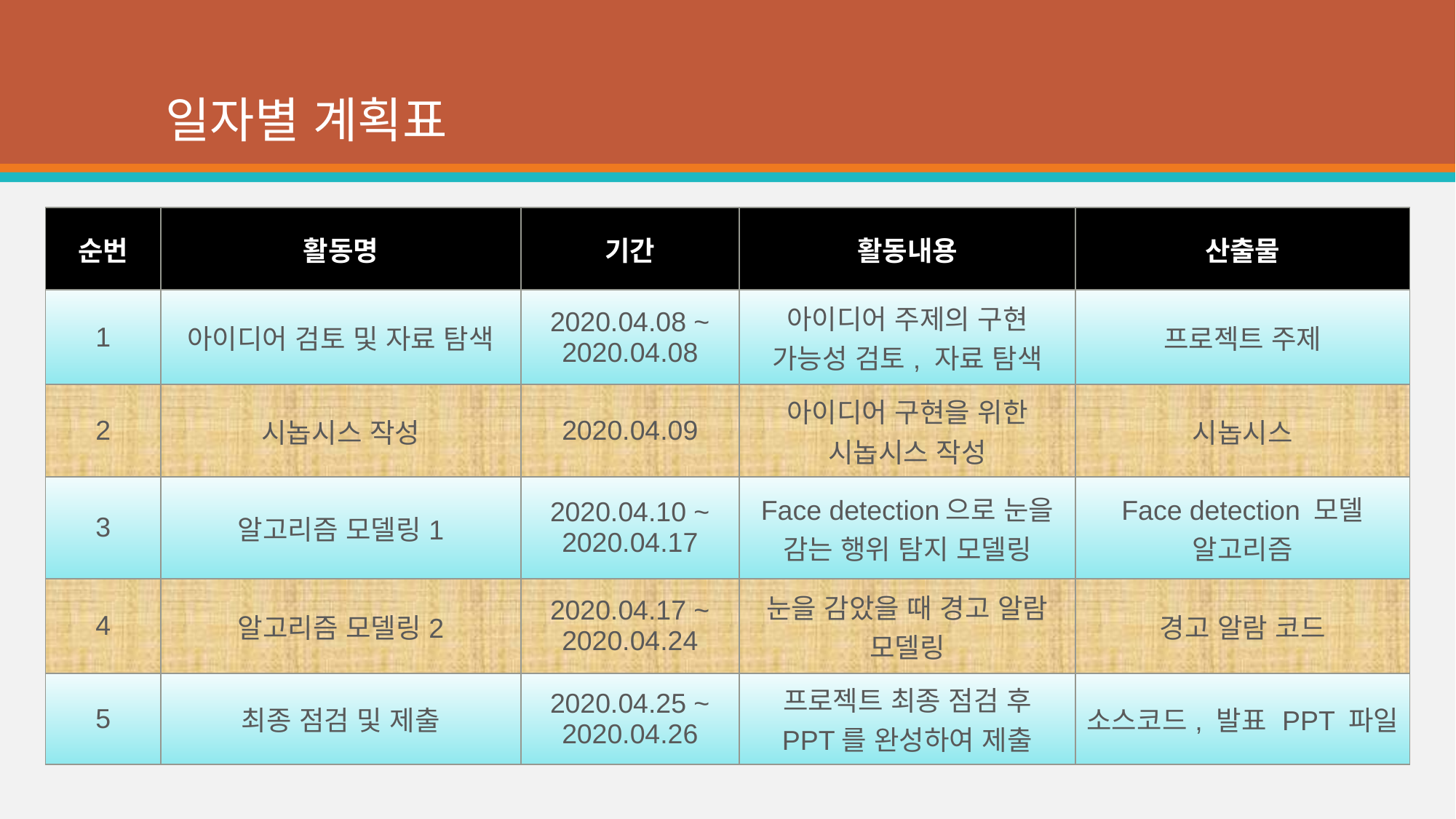

# 일자별 계획표
| 순번 | 활동명 | 기간 | 활동내용 | 산출물 |
| --- | --- | --- | --- | --- |
| 1 | 아이디어 검토 및 자료 탐색 | 2020.04.08 ~ 2020.04.08 | 아이디어 주제의 구현 가능성 검토, 자료 탐색 | 프로젝트 주제 |
| 2 | 시놉시스 작성 | 2020.04.09 | 아이디어 구현을 위한 시놉시스 작성 | 시놉시스 |
| 3 | 알고리즘 모델링1 | 2020.04.10 ~ 2020.04.17 | Face detection으로 눈을 감는 행위 탐지 모델링 | Face detection 모델 알고리즘 |
| 4 | 알고리즘 모델링2 | 2020.04.17 ~ 2020.04.24 | 눈을 감았을 때 경고 알람 모델링 | 경고 알람 코드 |
| 5 | 최종 점검 및 제출 | 2020.04.25 ~ 2020.04.26 | 프로젝트 최종 점검 후 PPT를 완성하여 제출 | 소스코드, 발표 PPT 파일 |